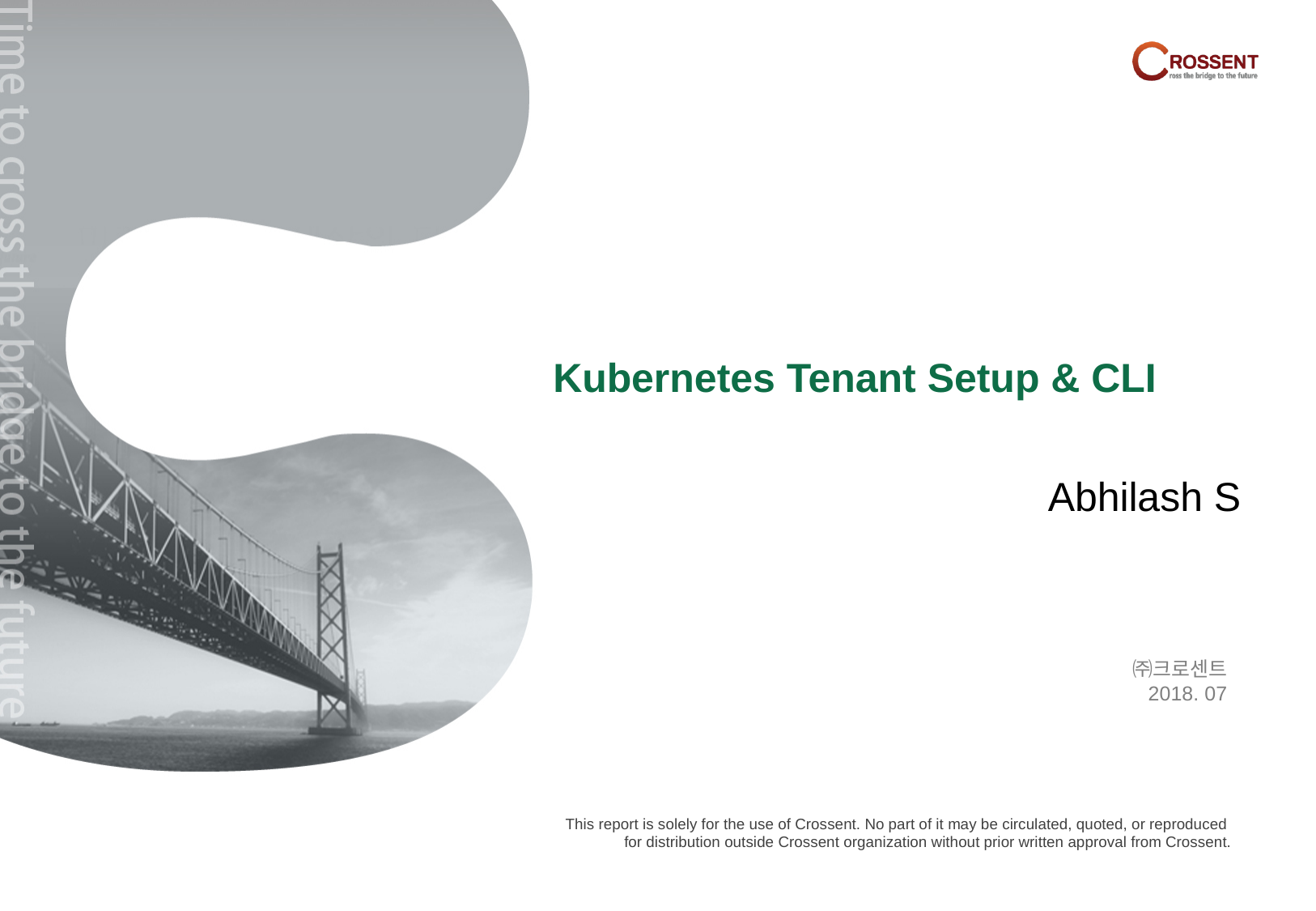

Kubernetes Tenant Setup & CLI
Abhilash S
㈜크로센트
2018. 07